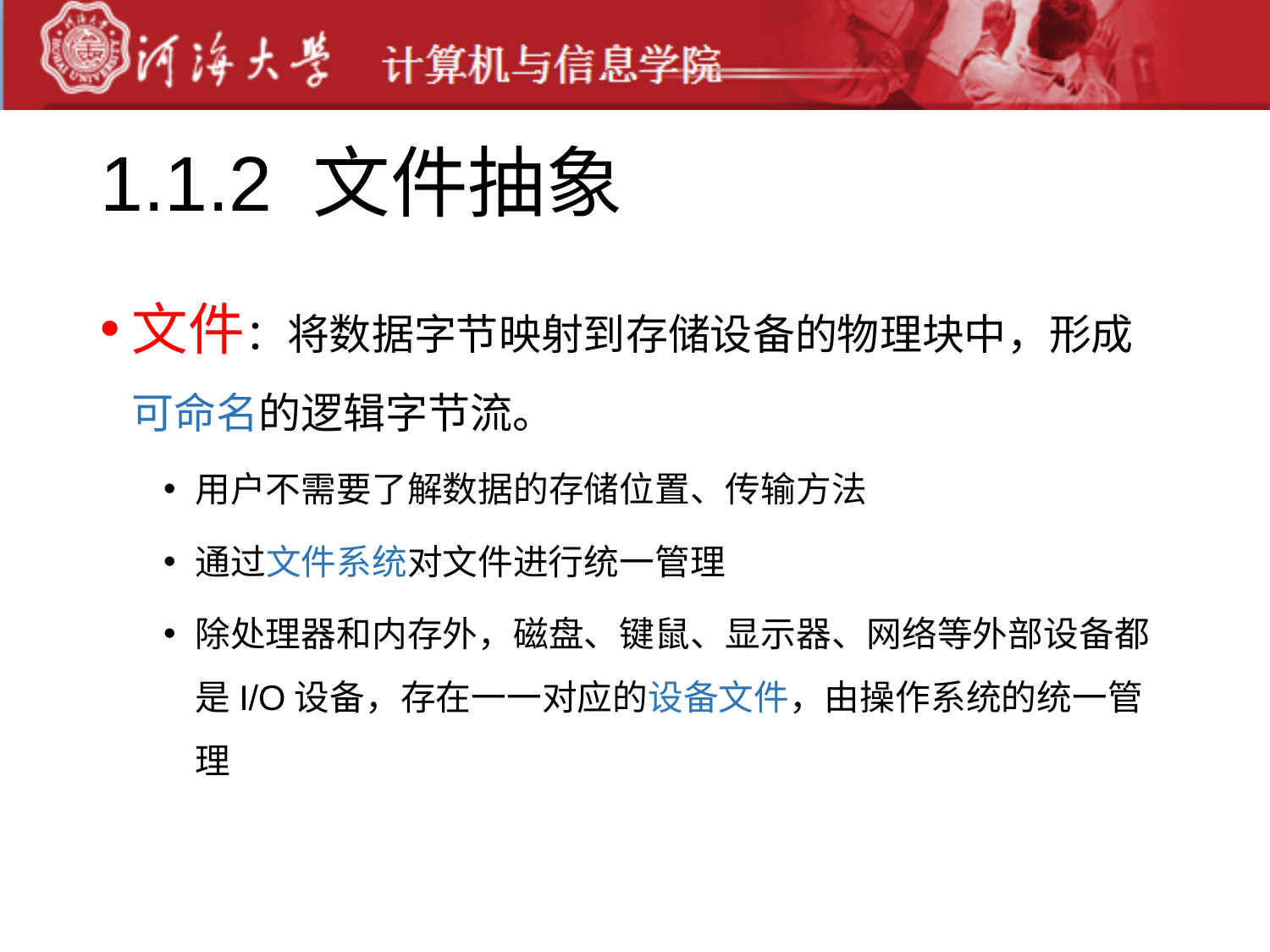

# 1.1.2 文件抽象
文件：将数据字节映射到存储设备的物理块中，形成可命名的逻辑字节流。
用户不需要了解数据的存储位置、传输方法
通过文件系统对文件进行统一管理
除处理器和内存外，磁盘、键鼠、显示器、网络等外部设备都是I/O设备，存在一一对应的设备文件，由操作系统的统一管理